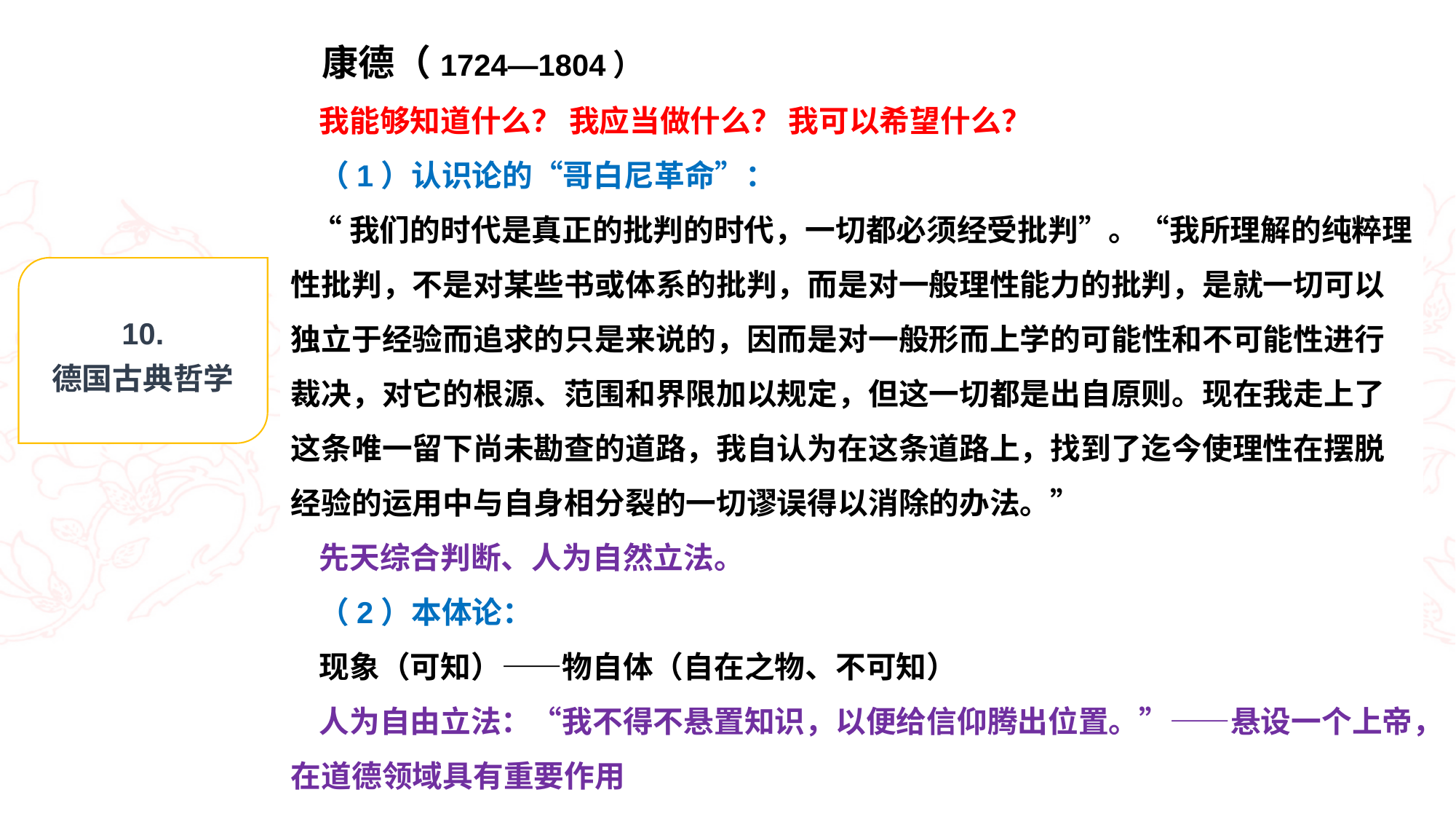

康德（1724—1804）
   我能够知道什么？ 我应当做什么？ 我可以希望什么？
   （1）认识论的“哥白尼革命”：
   “我们的时代是真正的批判的时代，一切都必须经受批判”。“我所理解的纯粹理性批判，不是对某些书或体系的批判，而是对一般理性能力的批判，是就一切可以独立于经验而追求的只是来说的，因而是对一般形而上学的可能性和不可能性进行裁决，对它的根源、范围和界限加以规定，但这一切都是出自原则。现在我走上了这条唯一留下尚未勘查的道路，我自认为在这条道路上，找到了迄今使理性在摆脱经验的运用中与自身相分裂的一切谬误得以消除的办法。”
   先天综合判断、人为自然立法。
   （2）本体论：
   现象（可知）——物自体（自在之物、不可知）
   人为自由立法：“我不得不悬置知识，以便给信仰腾出位置。”——悬设一个上帝，在道德领域具有重要作用
10.
德国古典哲学